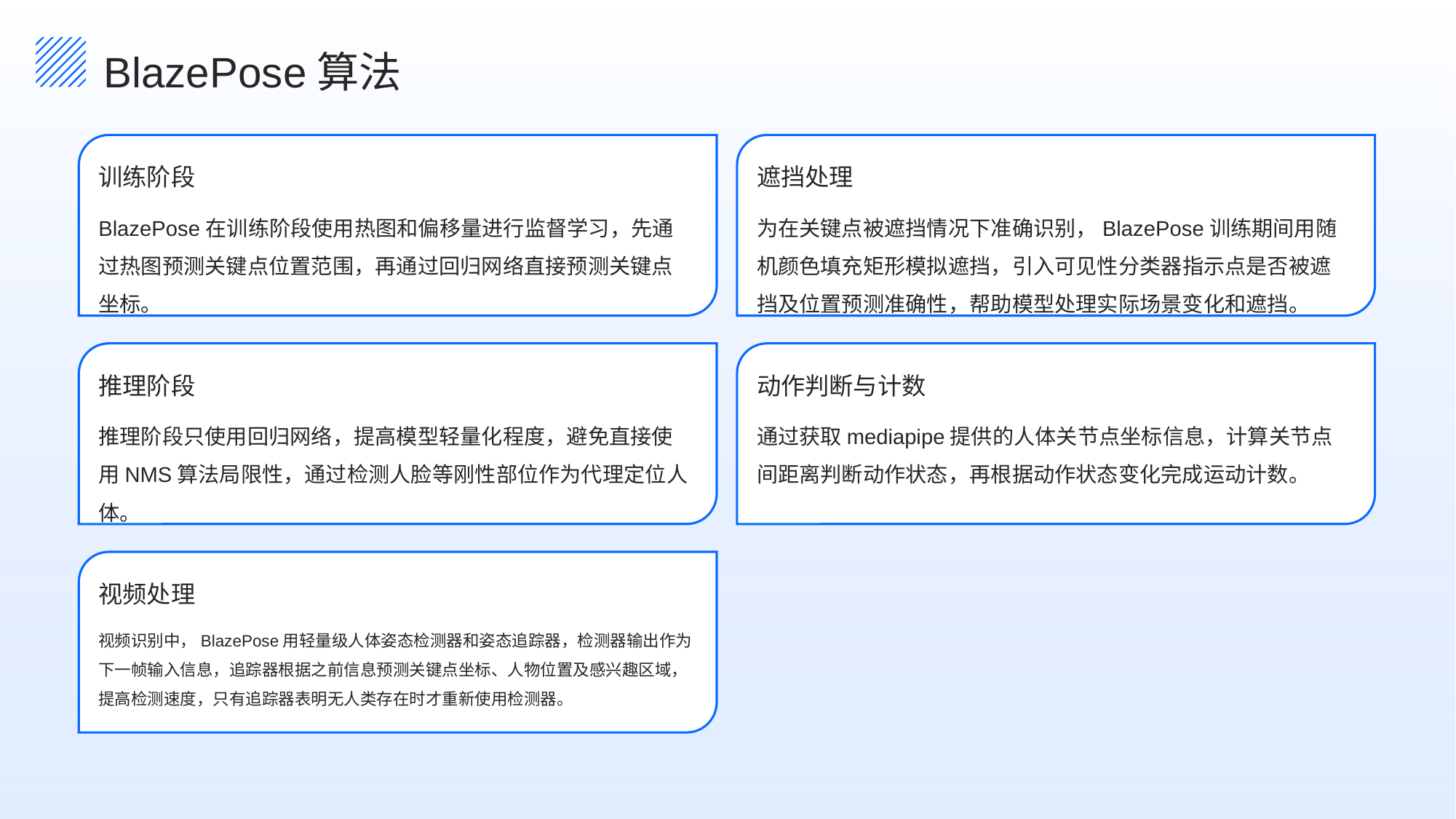

BlazePose算法

训练阶段
遮挡处理
BlazePose在训练阶段使用热图和偏移量进行监督学习，先通过热图预测关键点位置范围，再通过回归网络直接预测关键点坐标。
为在关键点被遮挡情况下准确识别，BlazePose训练期间用随机颜色填充矩形模拟遮挡，引入可见性分类器指示点是否被遮挡及位置预测准确性，帮助模型处理实际场景变化和遮挡。

推理阶段
动作判断与计数
推理阶段只使用回归网络，提高模型轻量化程度，避免直接使用NMS算法局限性，通过检测人脸等刚性部位作为代理定位人体。
通过获取mediapipe提供的人体关节点坐标信息，计算关节点间距离判断动作状态，再根据动作状态变化完成运动计数。

视频处理
视频识别中，BlazePose用轻量级人体姿态检测器和姿态追踪器，检测器输出作为下一帧输入信息，追踪器根据之前信息预测关键点坐标、人物位置及感兴趣区域，提高检测速度，只有追踪器表明无人类存在时才重新使用检测器。